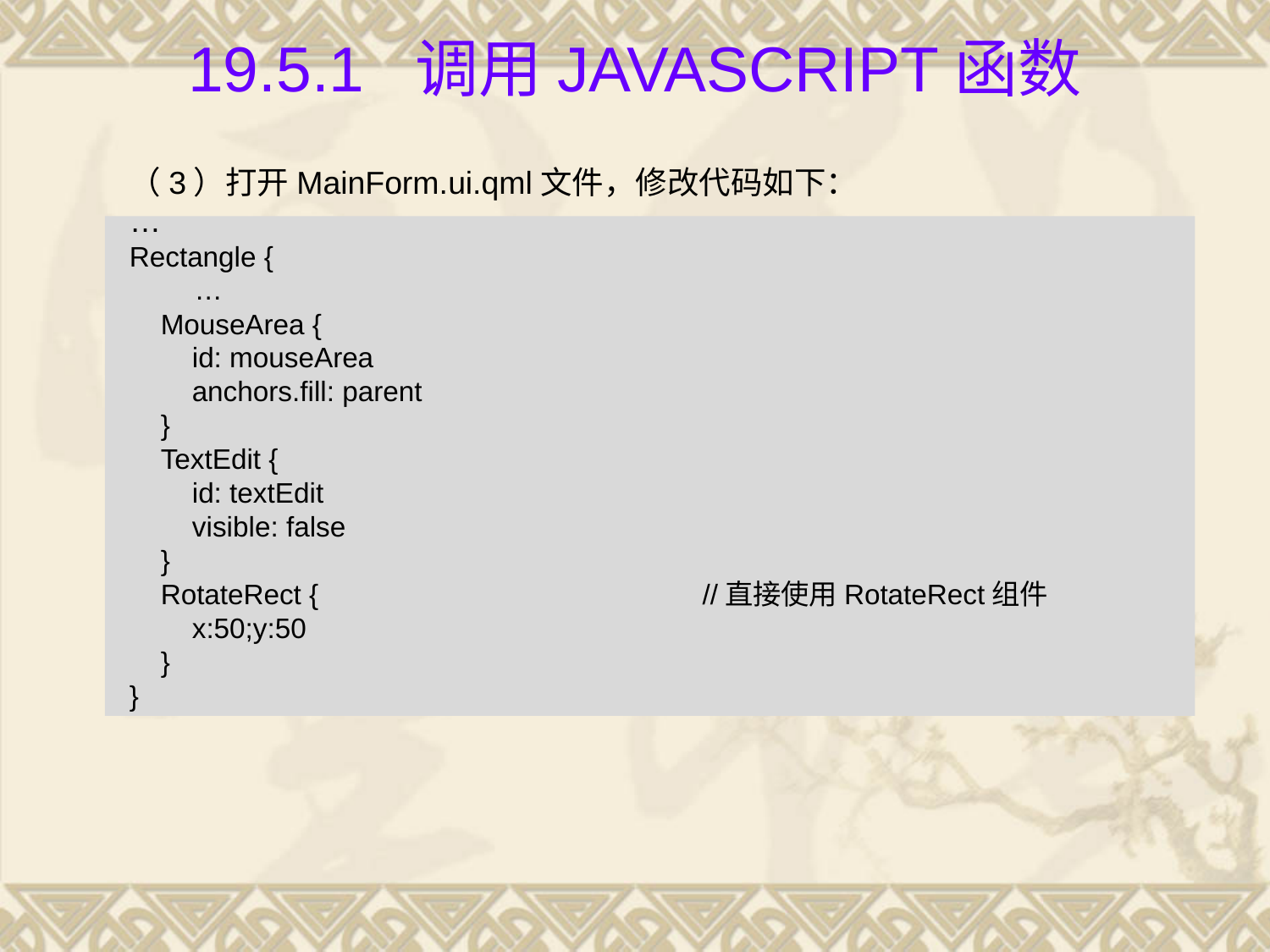

# 19.5.1  调用JavaScript函数
（3）打开MainForm.ui.qml文件，修改代码如下：
…
Rectangle {
	…
    MouseArea {
        id: mouseArea
        anchors.fill: parent
    }
    TextEdit {
        id: textEdit
        visible: false
    }
    RotateRect {				//直接使用RotateRect组件
        x:50;y:50
    }
}